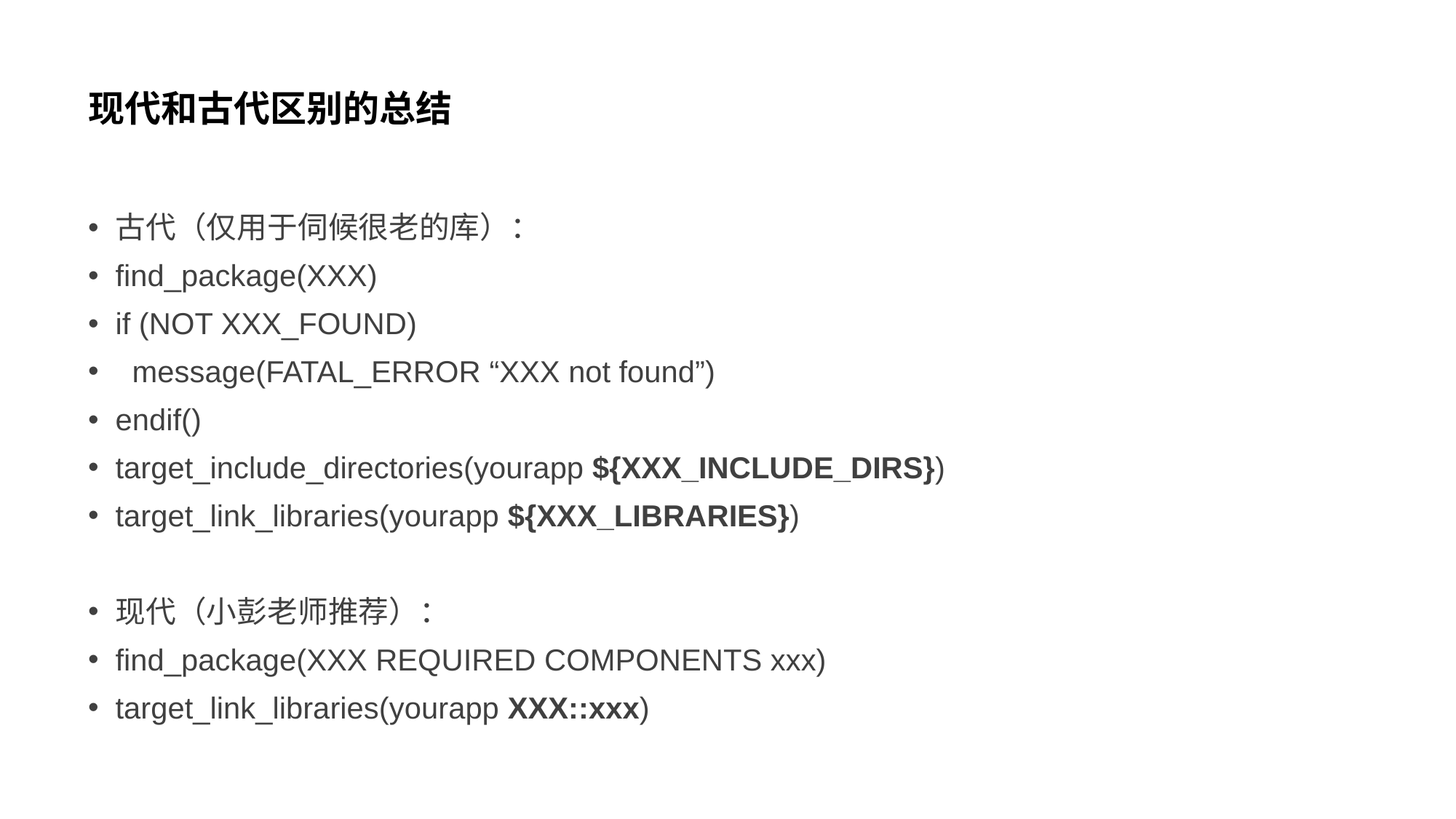

# 现代和古代区别的总结
古代（仅用于伺候很老的库）：
find_package(XXX)
if (NOT XXX_FOUND)
  message(FATAL_ERROR “XXX not found”)
endif()
target_include_directories(yourapp ${XXX_INCLUDE_DIRS})
target_link_libraries(yourapp ${XXX_LIBRARIES})

现代（小彭老师推荐）：
find_package(XXX REQUIRED COMPONENTS xxx)
target_link_libraries(yourapp XXX::xxx)